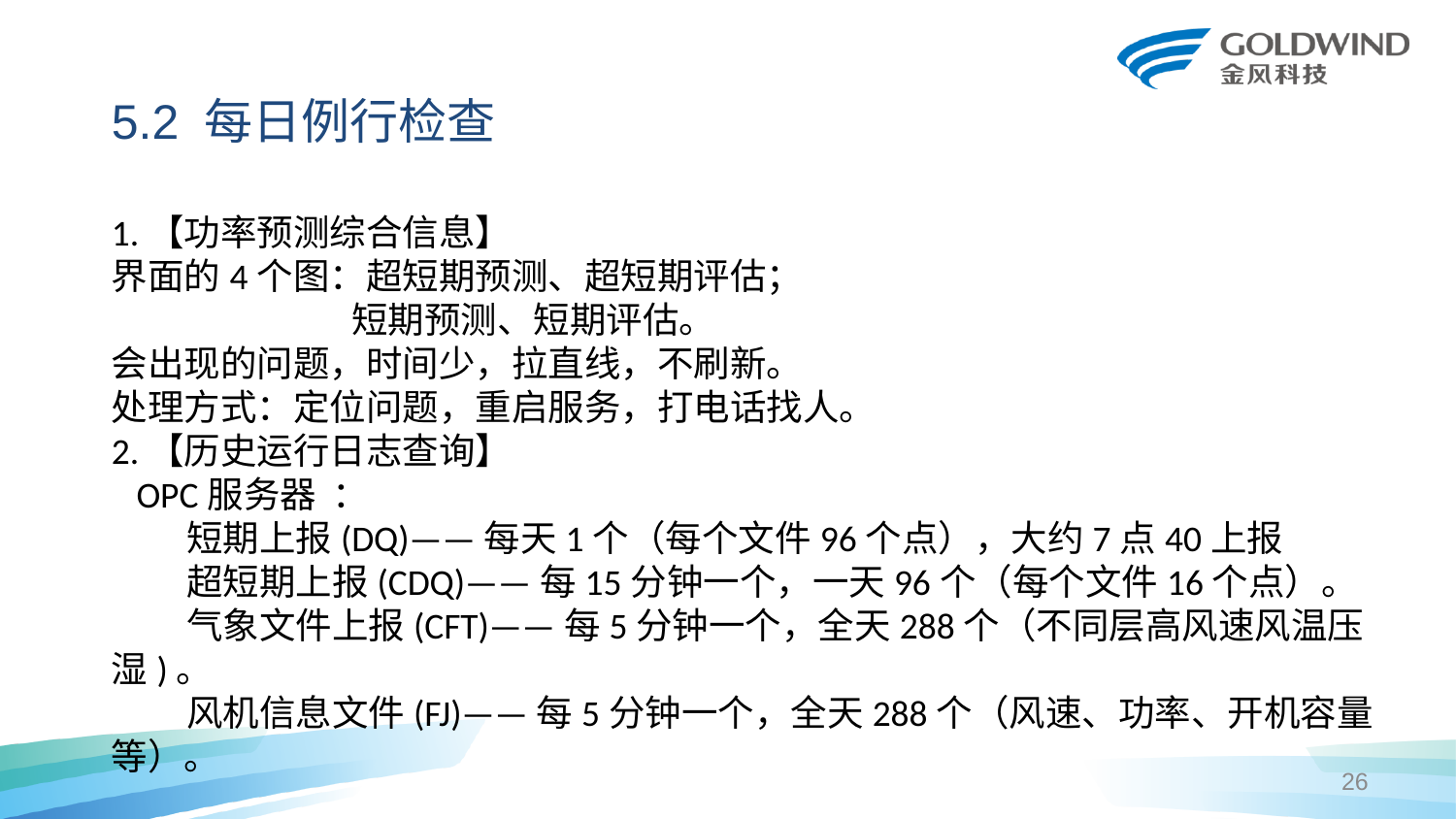

5.2 每日例行检查
1.【功率预测综合信息】
界面的4个图：超短期预测、超短期评估；
                            短期预测、短期评估。
会出现的问题，时间少，拉直线，不刷新。
处理方式：定位问题，重启服务，打电话找人。
2.【历史运行日志查询】
   OPC服务器  ：
        短期上报(DQ)——每天1个（每个文件96个点），大约7点40上报
        超短期上报(CDQ)——每15分钟一个，一天96个（每个文件16个点）。
        气象文件上报(CFT)——每5分钟一个，全天288个（不同层高风速风温压湿)。
        风机信息文件(FJ)——每5分钟一个，全天288个（风速、功率、开机容量等）。
26